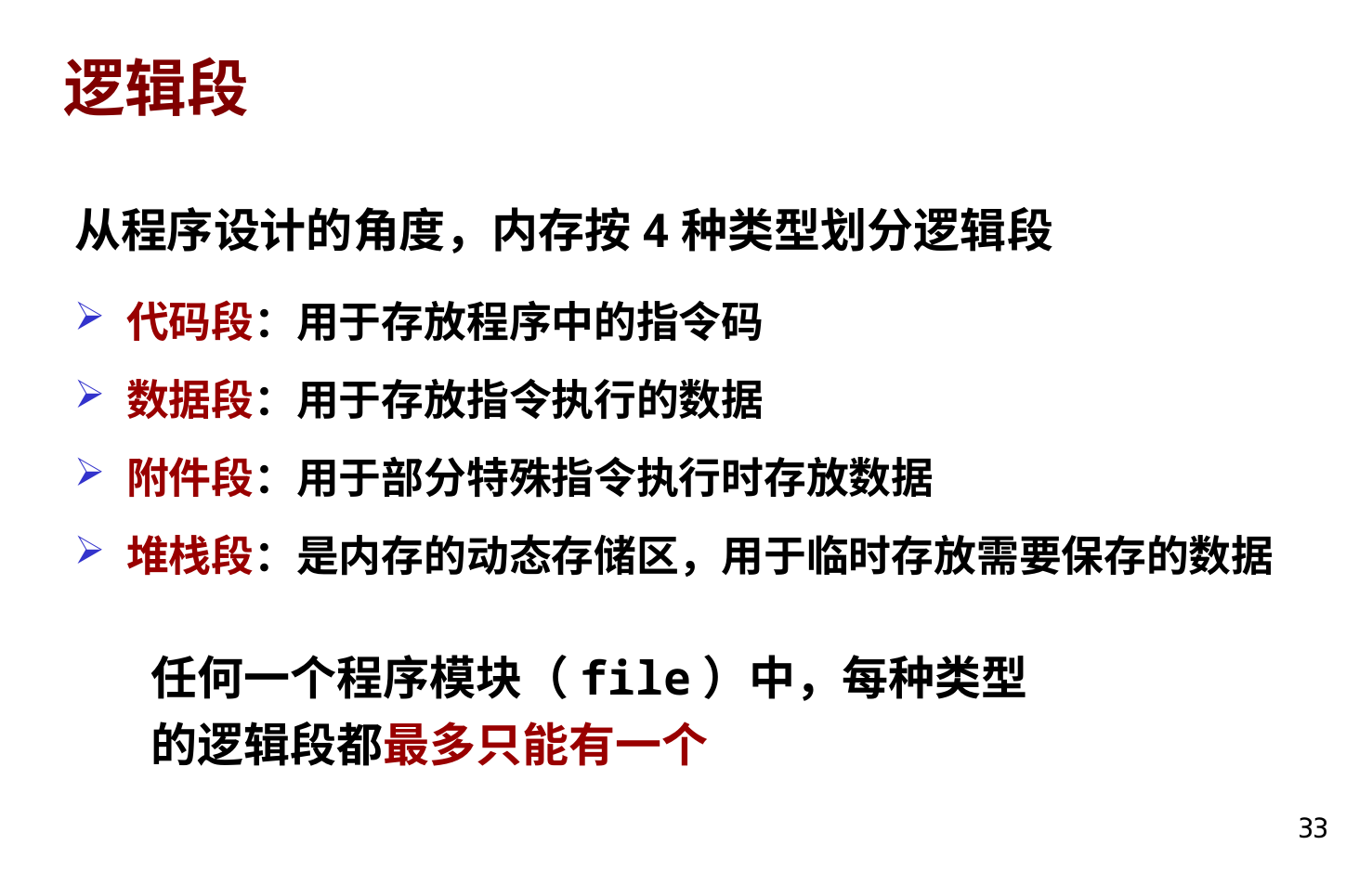

# 逻辑段
从程序设计的角度，内存按4种类型划分逻辑段
代码段：用于存放程序中的指令码
数据段：用于存放指令执行的数据
附件段：用于部分特殊指令执行时存放数据
堆栈段：是内存的动态存储区，用于临时存放需要保存的数据

任何一个程序模块（file）中，每种类型的逻辑段都最多只能有一个
33